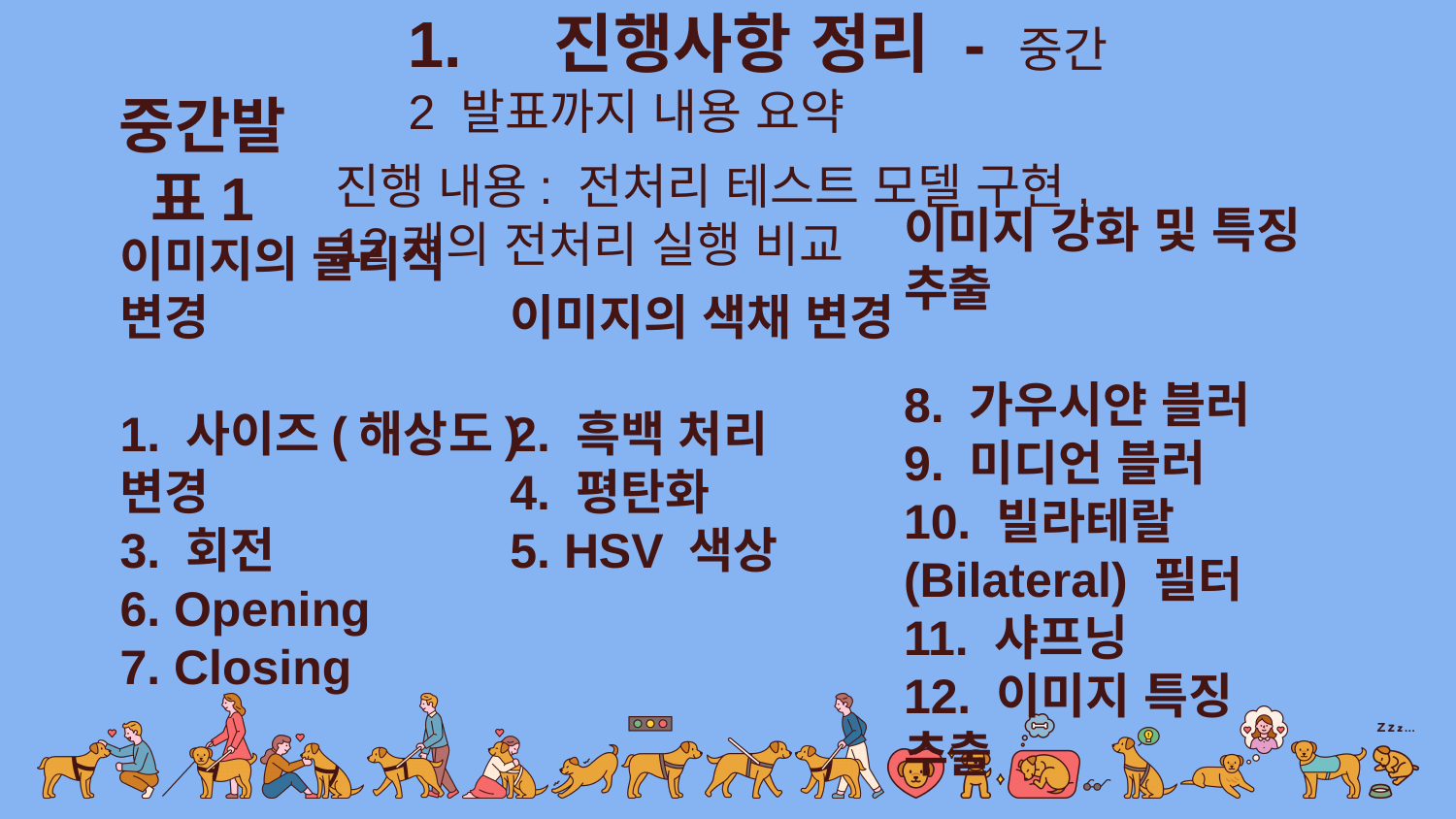

1.	진행사항 정리 - 중간 2 발표까지 내용 요약
중간발표1
진행 내용: 전처리 테스트 모델 구현, 12개의 전처리 실행 비교
이미지의 물리적 변경

1. 사이즈(해상도) 변경
3. 회전
6. Opening
7. Closing

이미지의 색채 변경

2. 흑백 처리
4. 평탄화
5. HSV 색상

이미지 강화 및 특징 추출

8. 가우시얀 블러
9. 미디언 블러
10. 빌라테랄(Bilateral) 필터
11. 샤프닝
12. 이미지 특징 추출